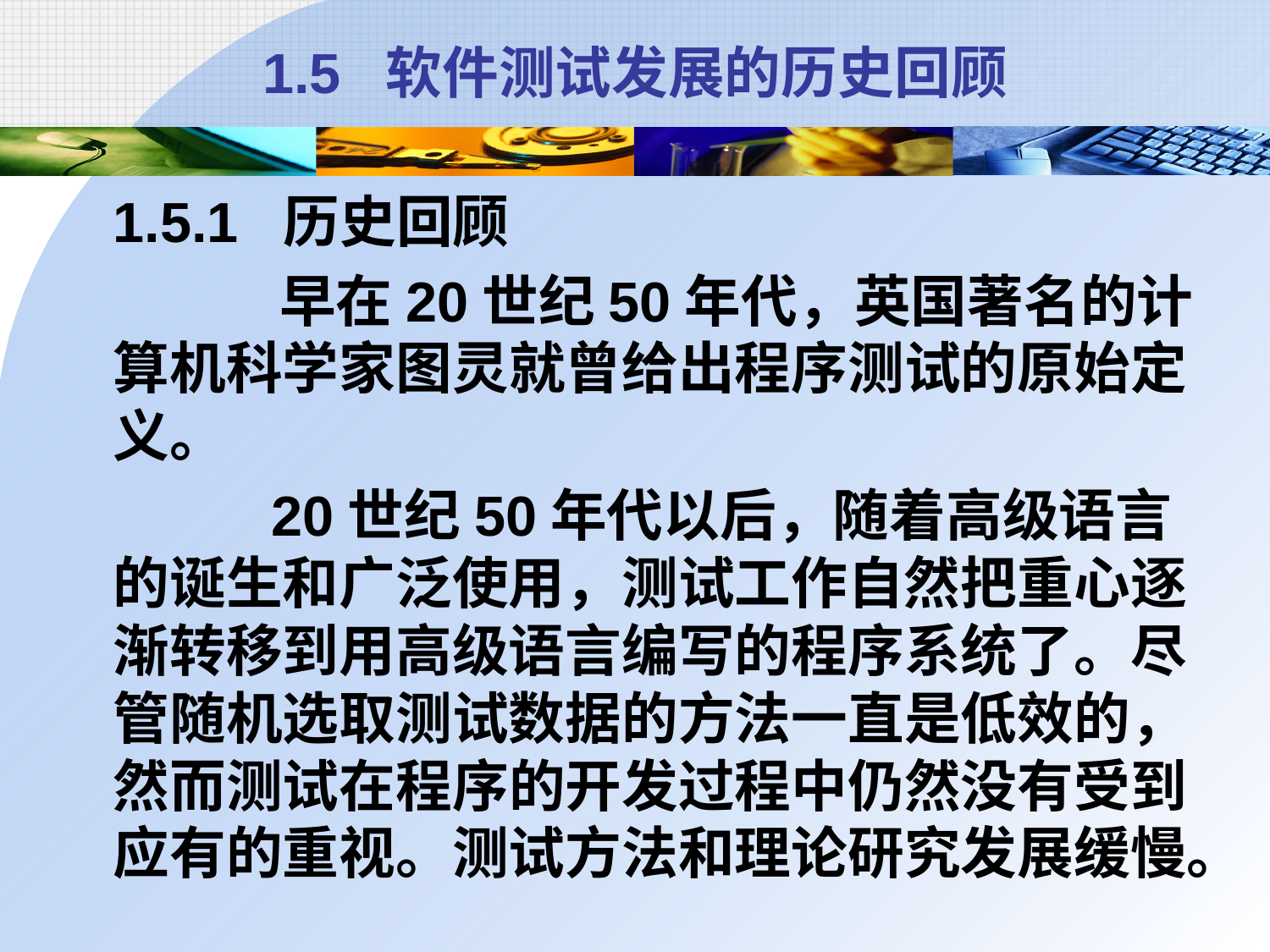

# 1.5  软件测试发展的历史回顾
	1.5.1  历史回顾
		  早在20世纪50年代，英国著名的计算机科学家图灵就曾给出程序测试的原始定义。
		  20世纪50年代以后，随着高级语言的诞生和广泛使用，测试工作自然把重心逐渐转移到用高级语言编写的程序系统了。尽管随机选取测试数据的方法一直是低效的，然而测试在程序的开发过程中仍然没有受到应有的重视。测试方法和理论研究发展缓慢。